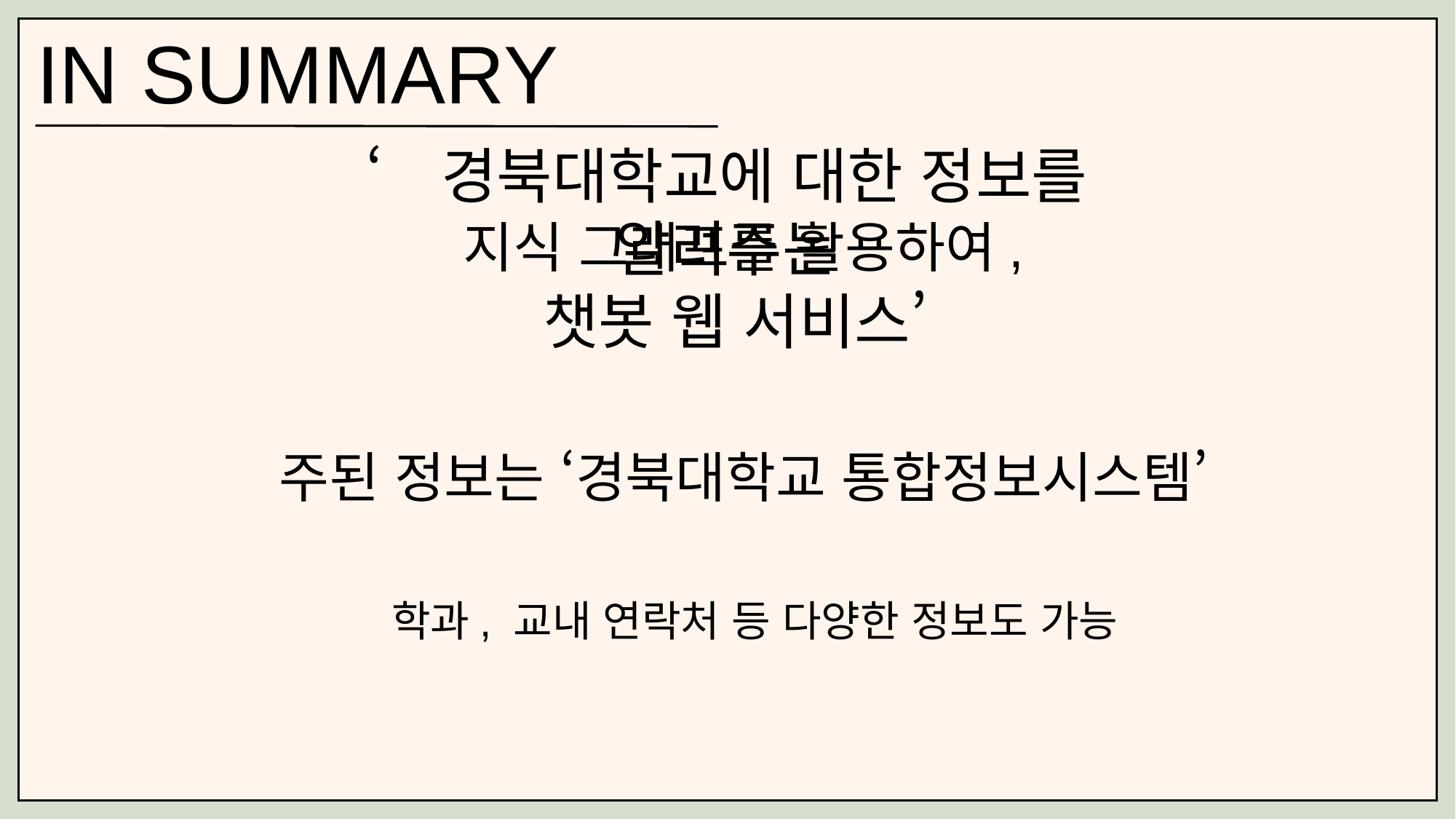

IN SUMMARY

‘경북대학교에 대한 정보를
알려주는
챗봇 웹 서비스’
지식 그래프를 활용하여,
주된 정보는 ‘경북대학교 통합정보시스템’
학과, 교내 연락처 등 다양한 정보도 가능